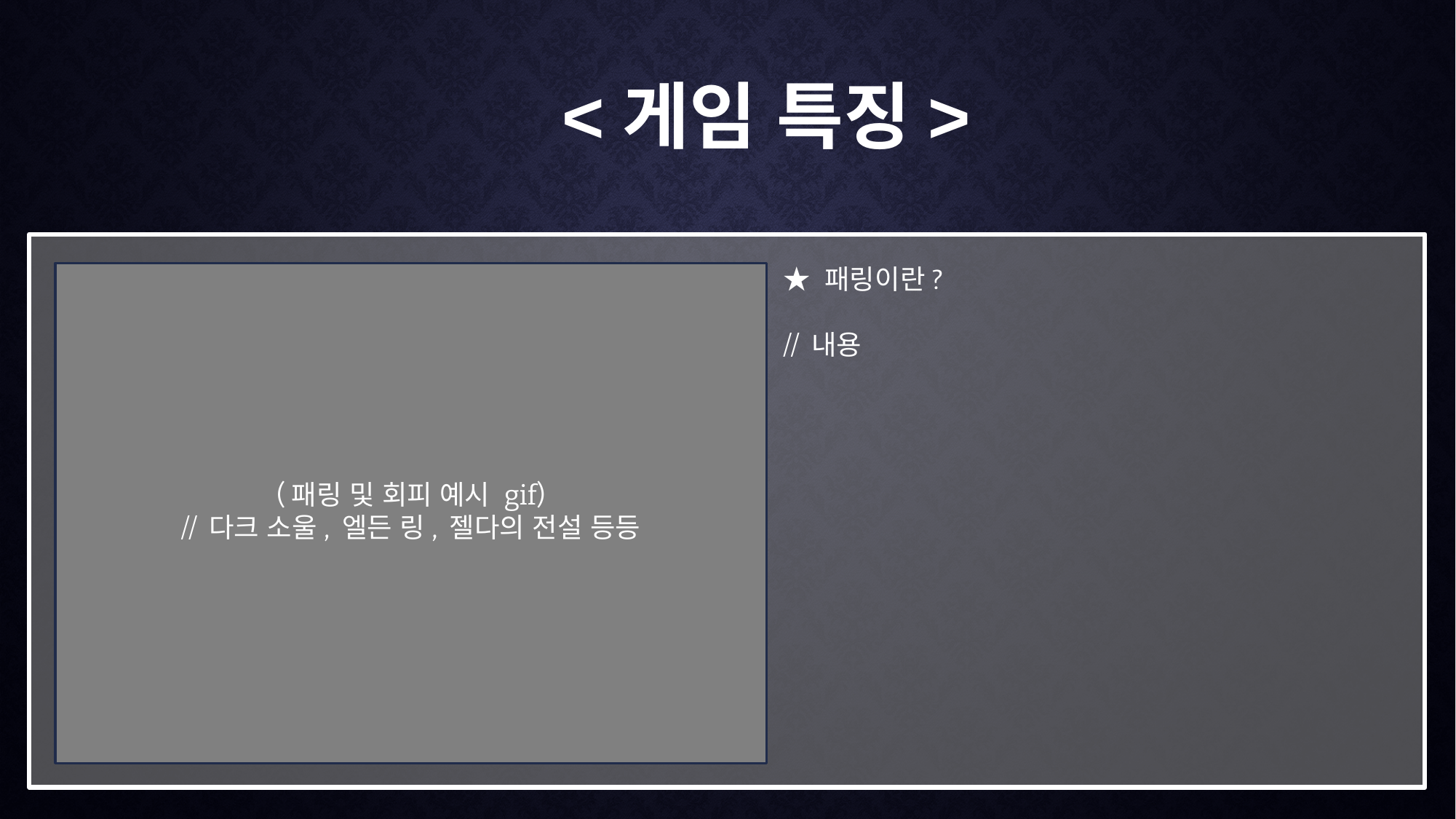

<게임 특징>
★ 패링이란?

// 내용

(패링 및 회피 예시 gif)
// 다크 소울, 엘든 링, 젤다의 전설 등등